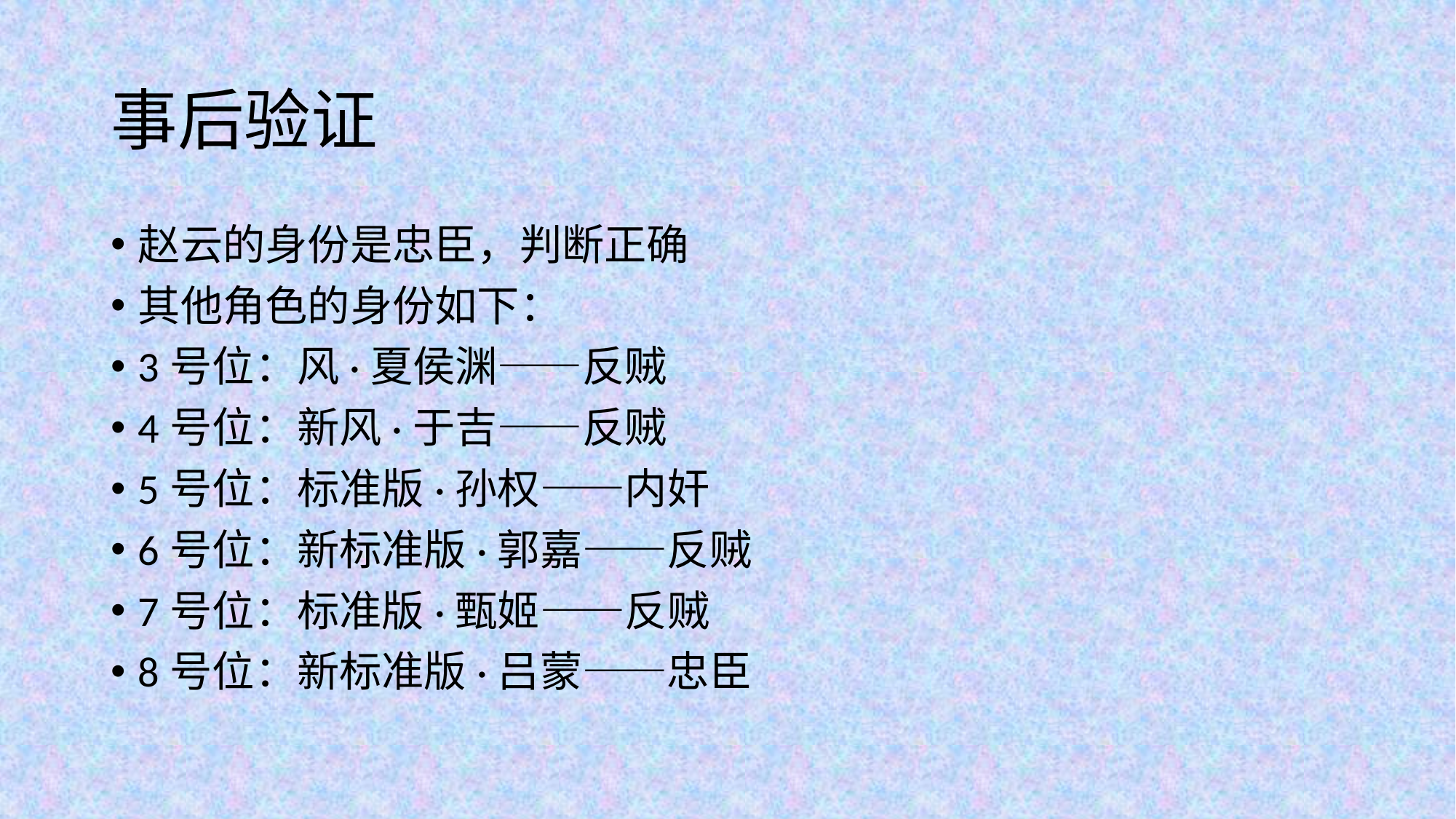

# 事后验证
赵云的身份是忠臣，判断正确
其他角色的身份如下：
3号位：风·夏侯渊——反贼
4号位：新风·于吉——反贼
5号位：标准版·孙权——内奸
6号位：新标准版·郭嘉——反贼
7号位：标准版·甄姬——反贼
8号位：新标准版·吕蒙——忠臣